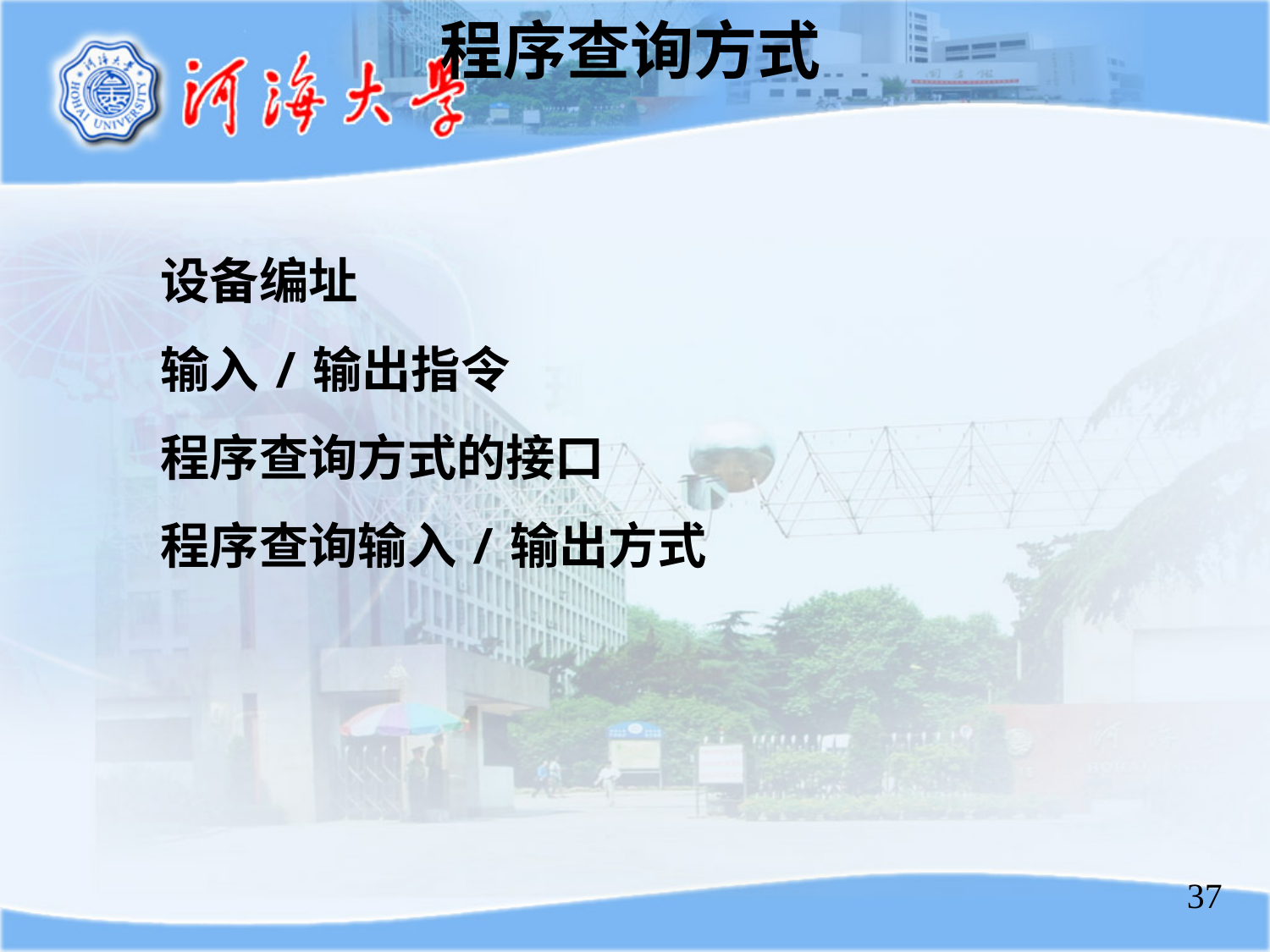

程序查询方式

	设备编址
	输入/输出指令
	程序查询方式的接口
	程序查询输入/输出方式
37